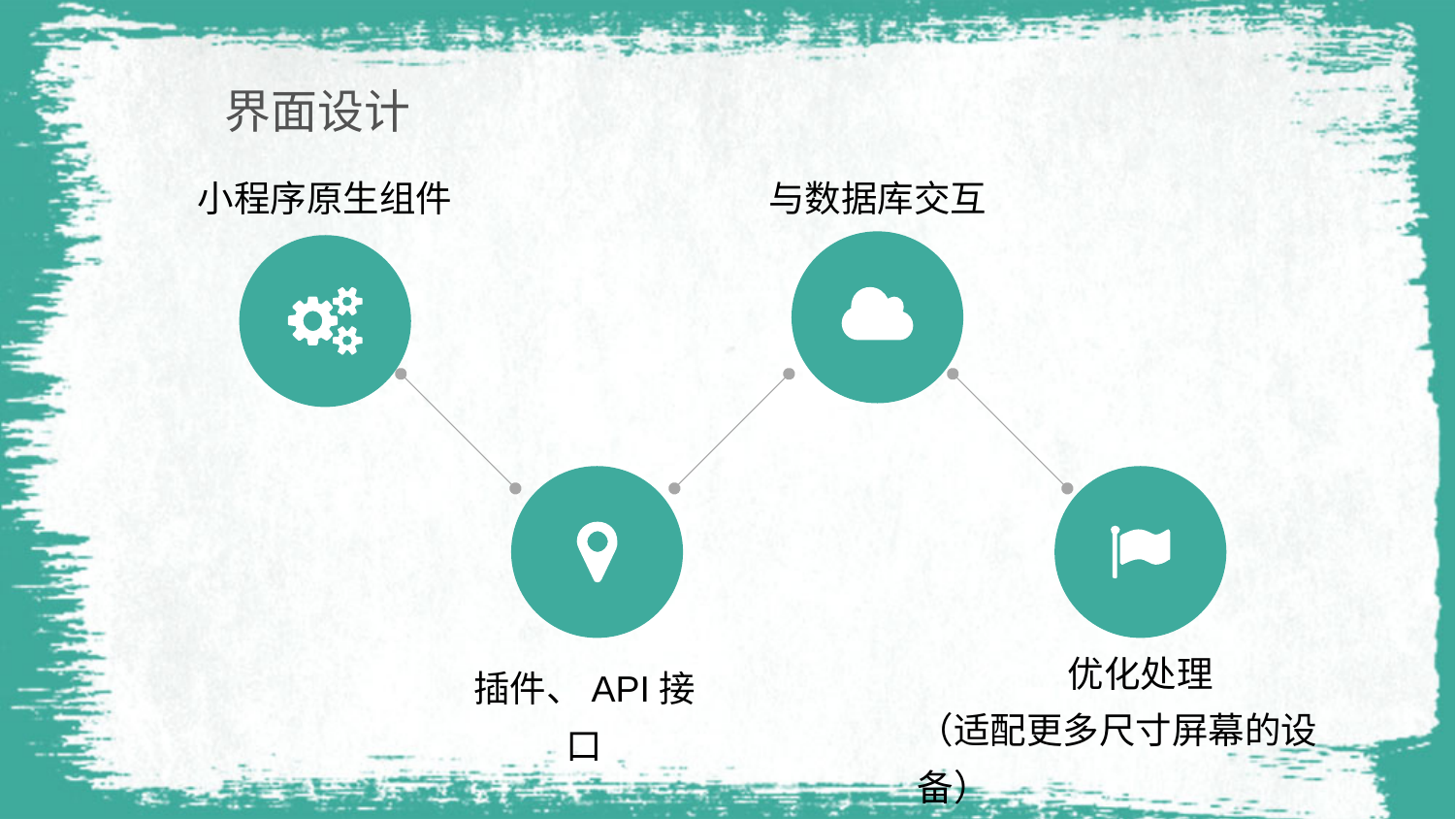

界面设计
小程序原生组件
与数据库交互

优化处理
（适配更多尺寸屏幕的设备）
插件、API接口